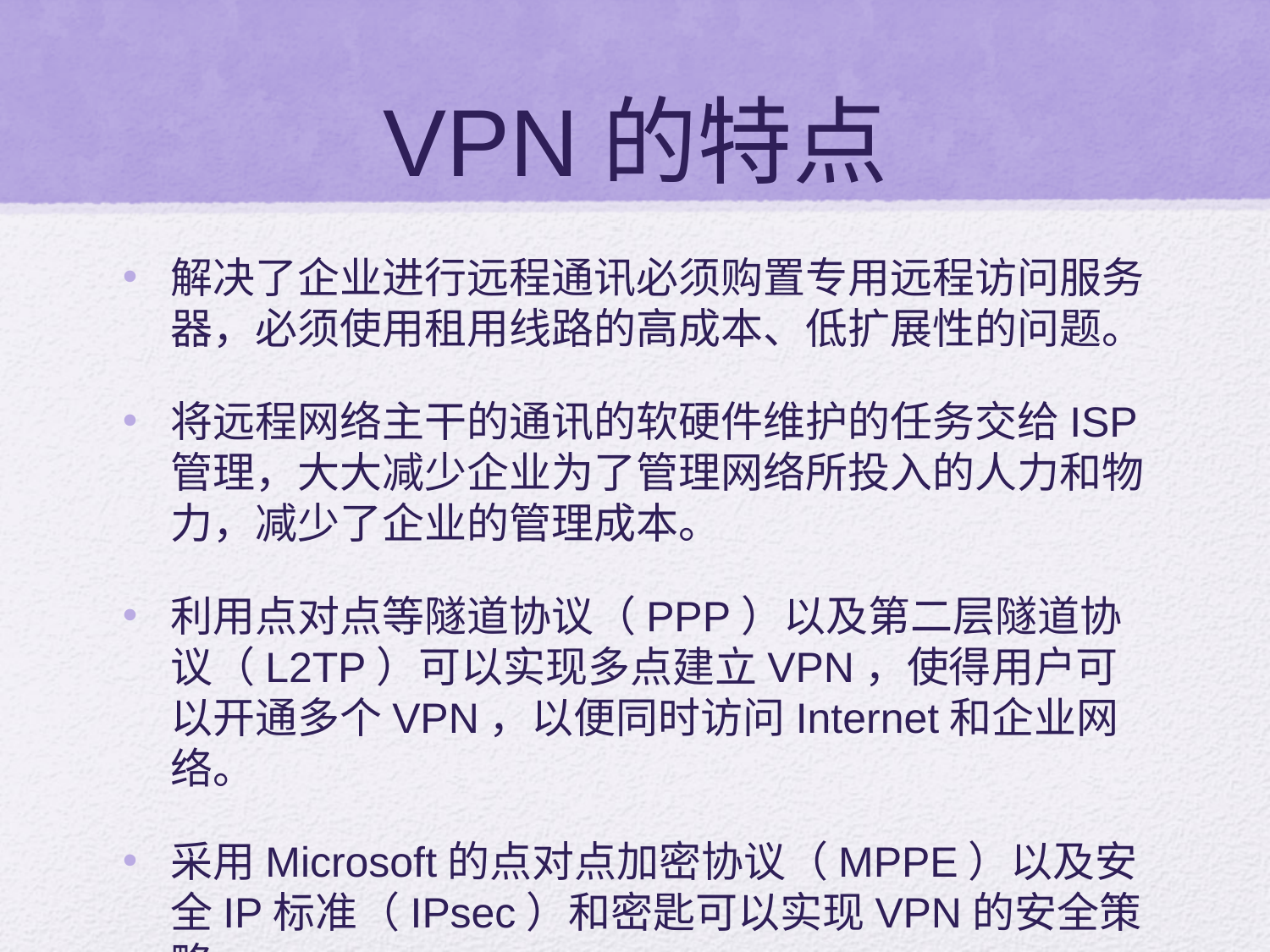

# VPN的特点
解决了企业进行远程通讯必须购置专用远程访问服务器，必须使用租用线路的高成本、低扩展性的问题。
将远程网络主干的通讯的软硬件维护的任务交给ISP管理，大大减少企业为了管理网络所投入的人力和物力，减少了企业的管理成本。
利用点对点等隧道协议（PPP）以及第二层隧道协议（L2TP）可以实现多点建立VPN，使得用户可以开通多个VPN，以便同时访问Internet和企业网络。
采用Microsoft的点对点加密协议（MPPE）以及安全IP标准（IPsec）和密匙可以实现VPN的安全策略。